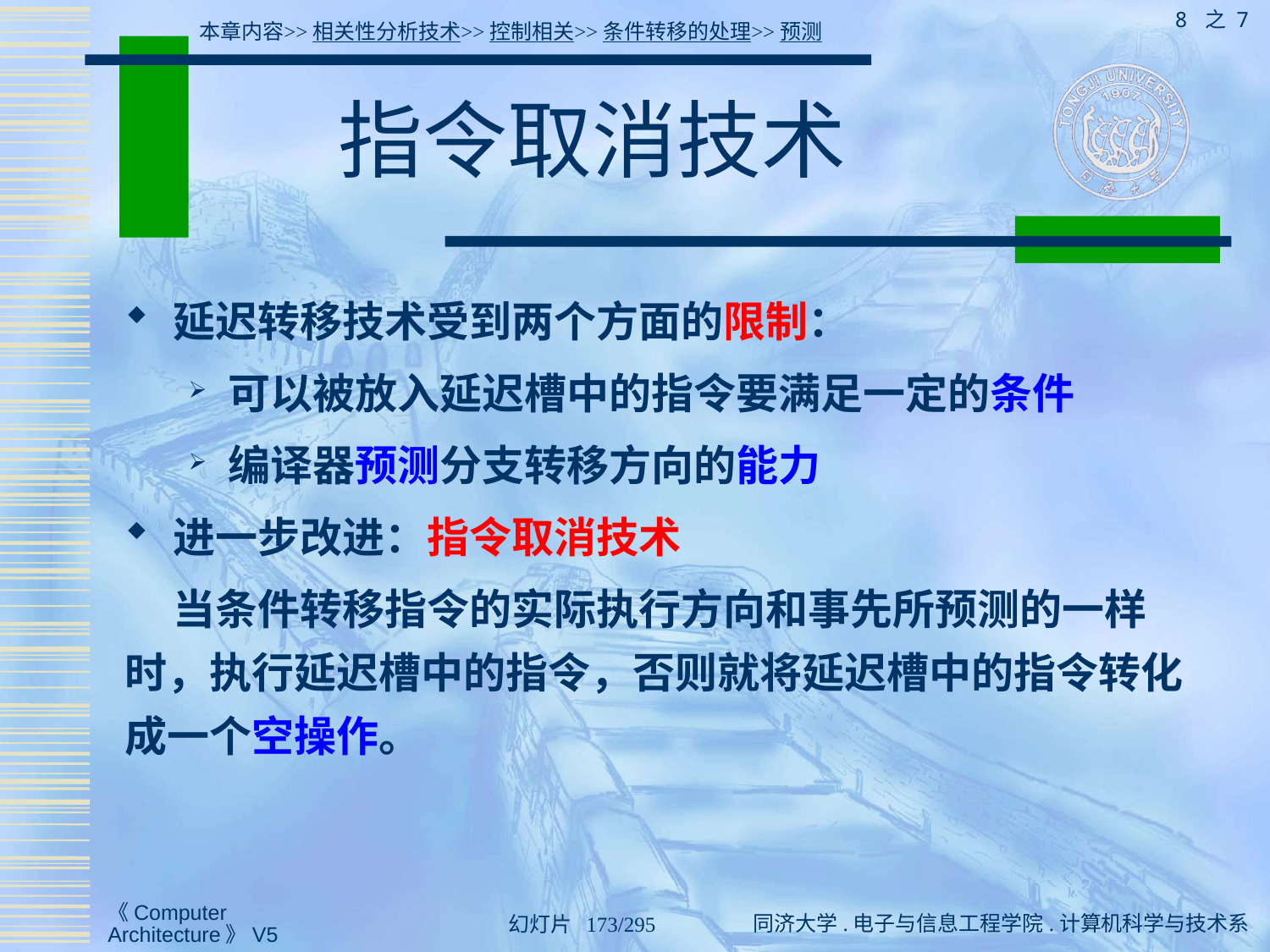

8 之 7
本章内容>>相关性分析技术>>控制相关>>条件转移的处理>>预测
# 指令取消技术
延迟转移技术受到两个方面的限制：
可以被放入延迟槽中的指令要满足一定的条件
编译器预测分支转移方向的能力
进一步改进：指令取消技术
    当条件转移指令的实际执行方向和事先所预测的一样时，执行延迟槽中的指令，否则就将延迟槽中的指令转化成一个空操作。